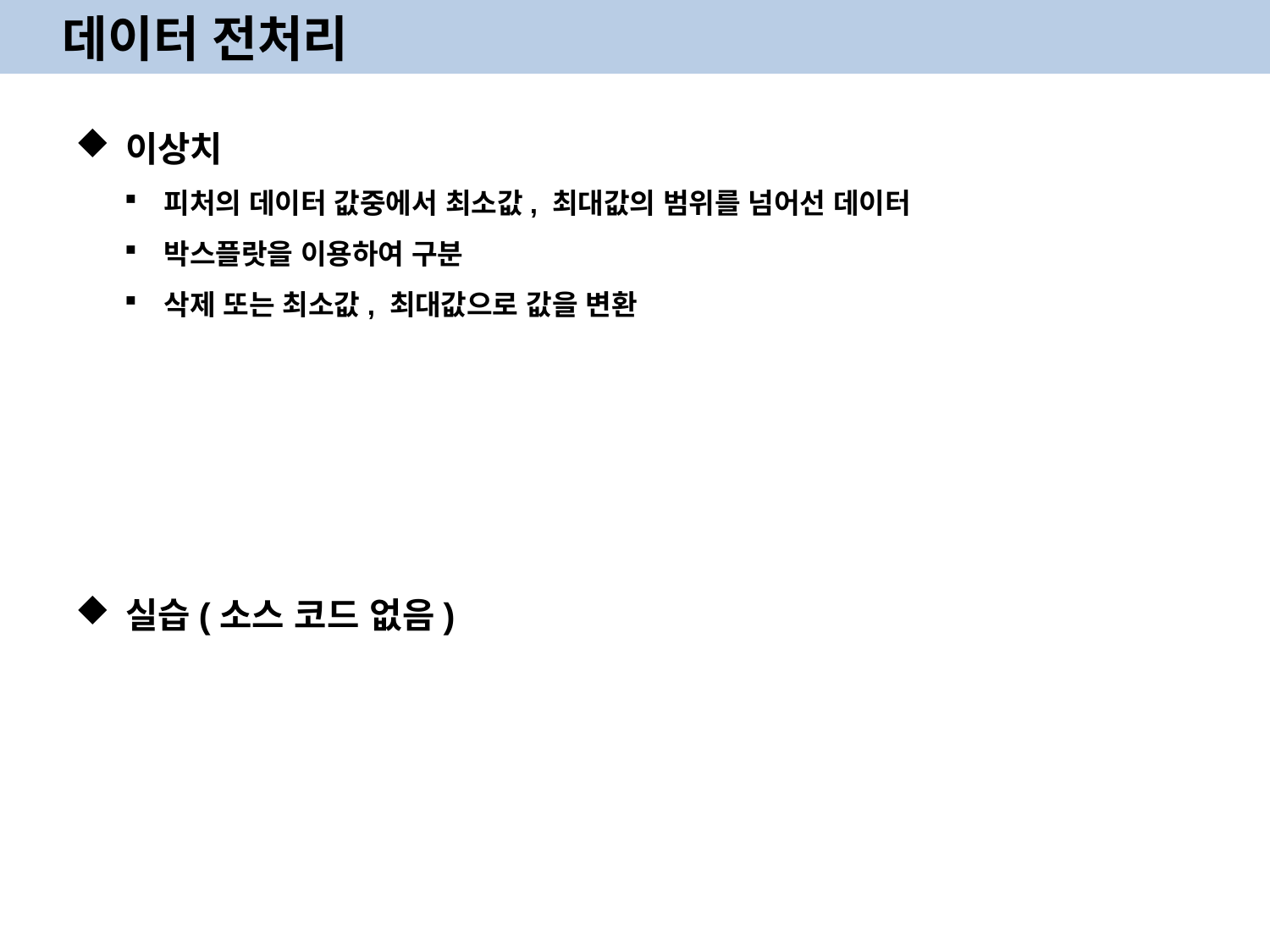

데이터 전처리
이상치
피처의 데이터 값중에서 최소값, 최대값의 범위를 넘어선 데이터
박스플랏을 이용하여 구분
삭제 또는 최소값, 최대값으로 값을 변환
실습(소스 코드 없음)